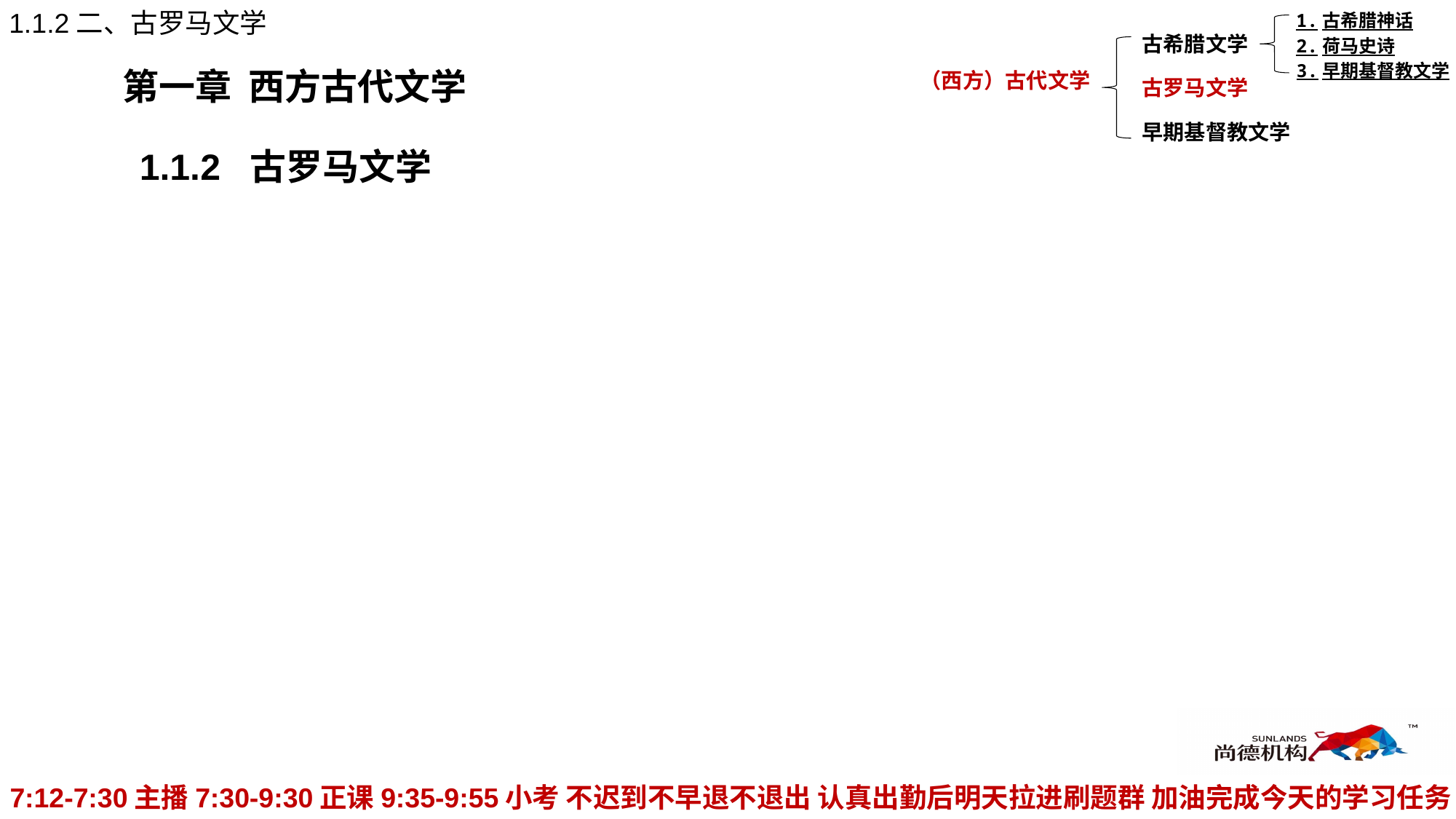

1.1.2二、古罗马文学
1.古希腊神话

古希腊文学
2.荷马史诗

3.早期基督教文学
第一章  西方古代文学
（西方）古代文学
古罗马文学
早期基督教文学
1.1.2  古罗马文学